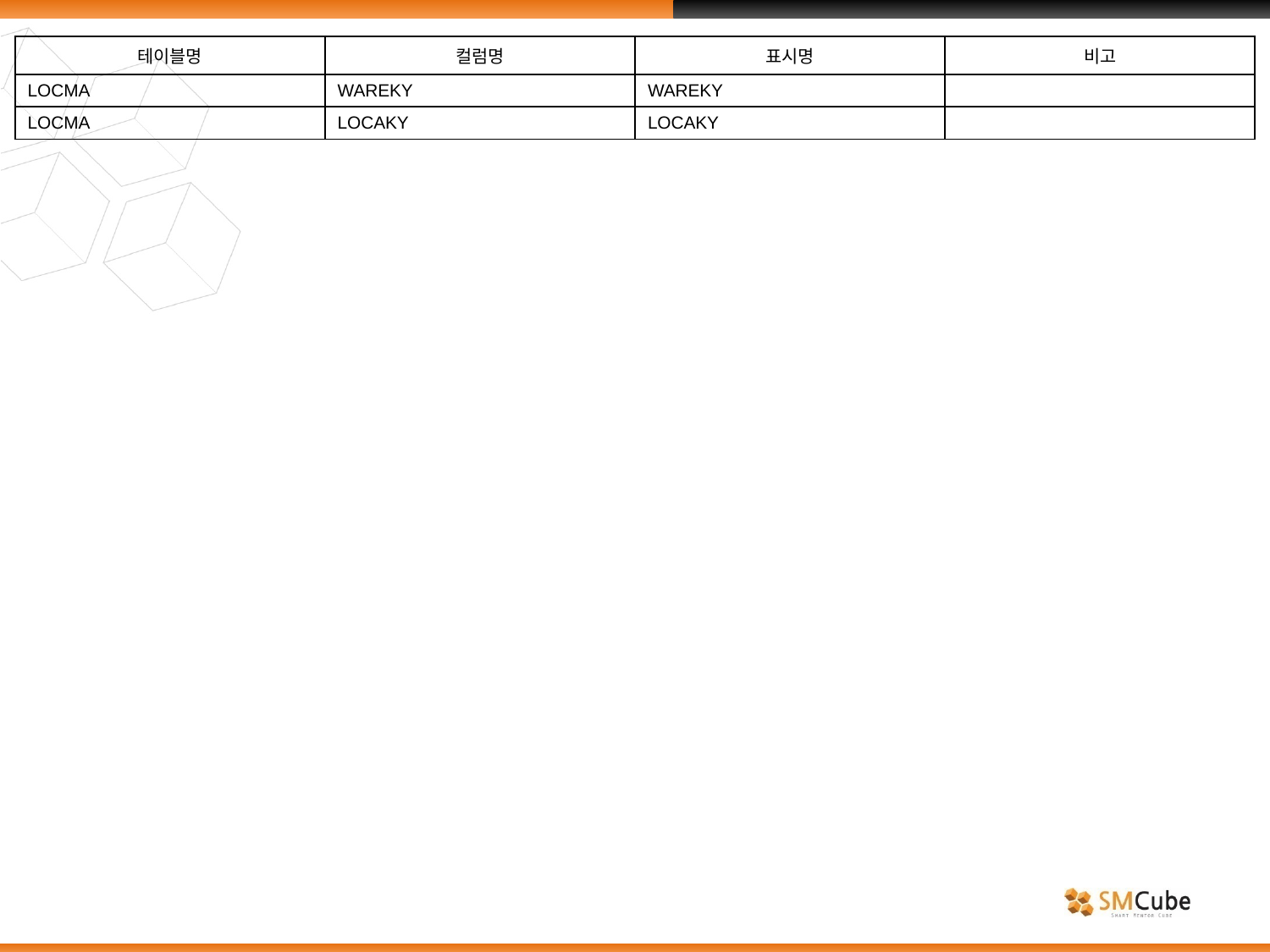

| 테이블명 | 컬럼명 | 표시명 | 비고 |
| --- | --- | --- | --- |
| LOCMA | WAREKY | WAREKY |  |
| LOCMA | LOCAKY | LOCAKY |  |